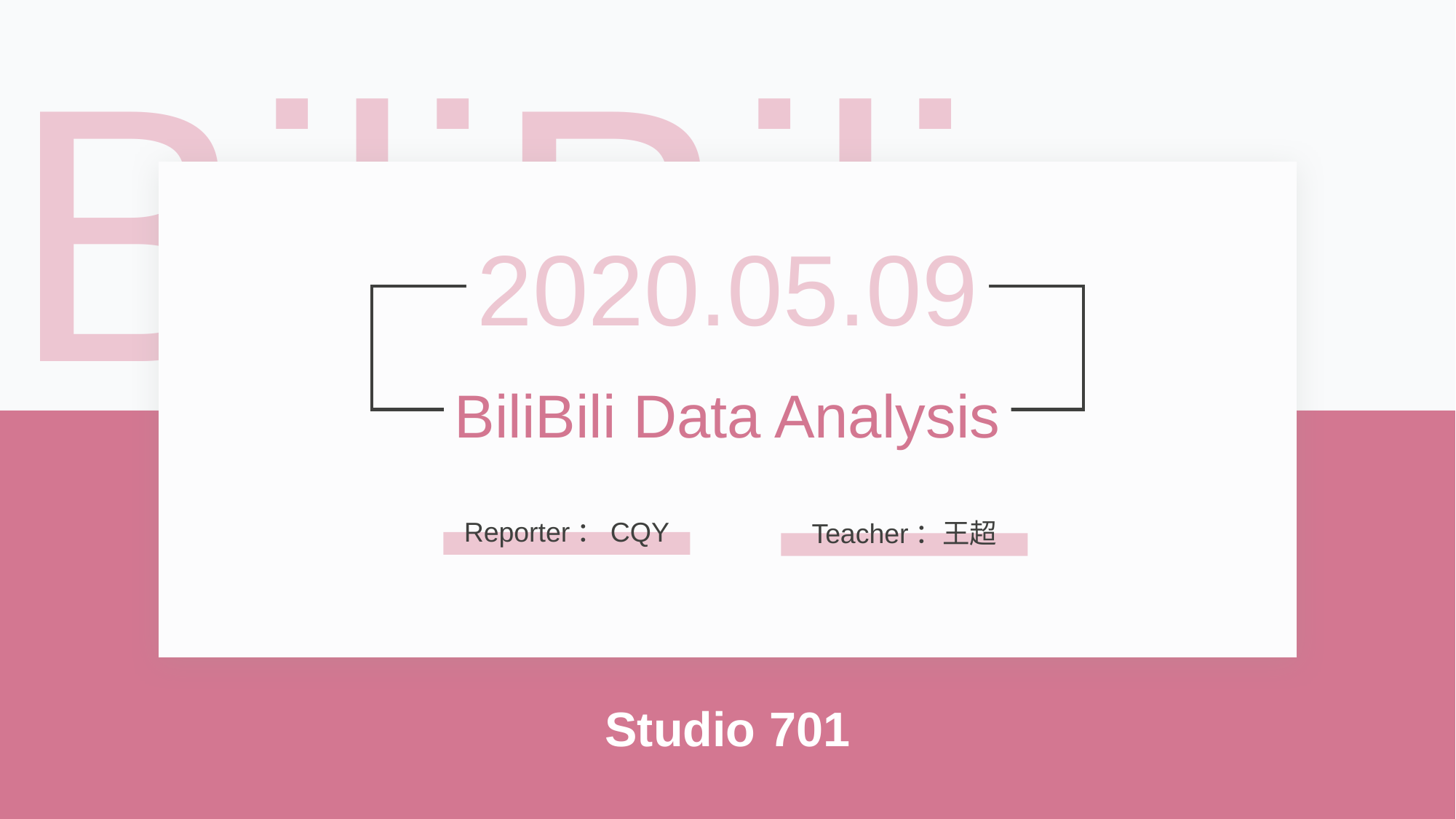

BiliBili

2020.05.09

BiliBili Data Analysis

Reporter：CQY

Teacher：王超

Studio 701